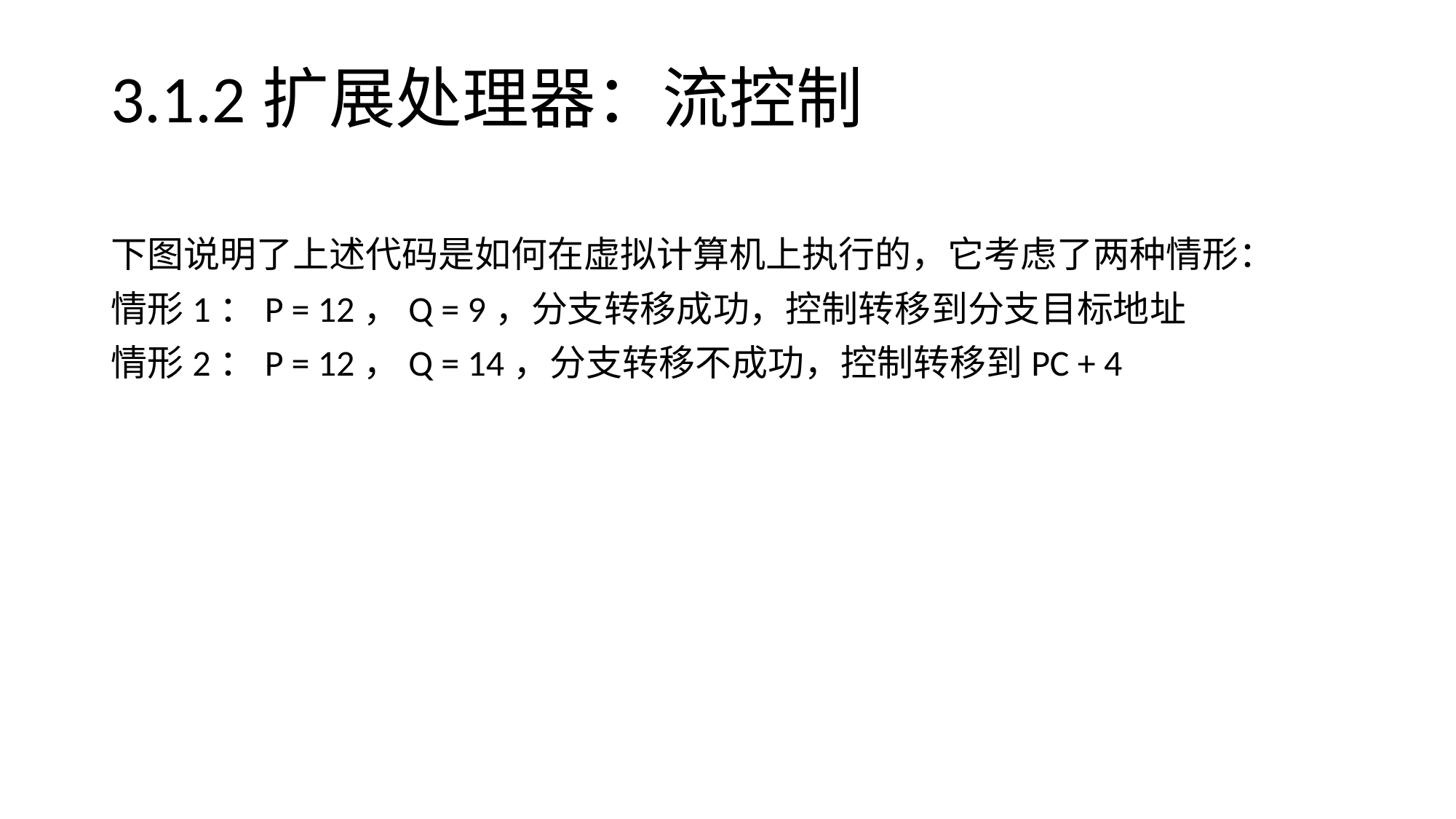

# 3.1.2扩展处理器：流控制

下图说明了上述代码是如何在虚拟计算机上执行的，它考虑了两种情形：
情形1：P = 12，Q = 9，分支转移成功，控制转移到分支目标地址
情形2：P = 12，Q = 14，分支转移不成功，控制转移到PC + 4